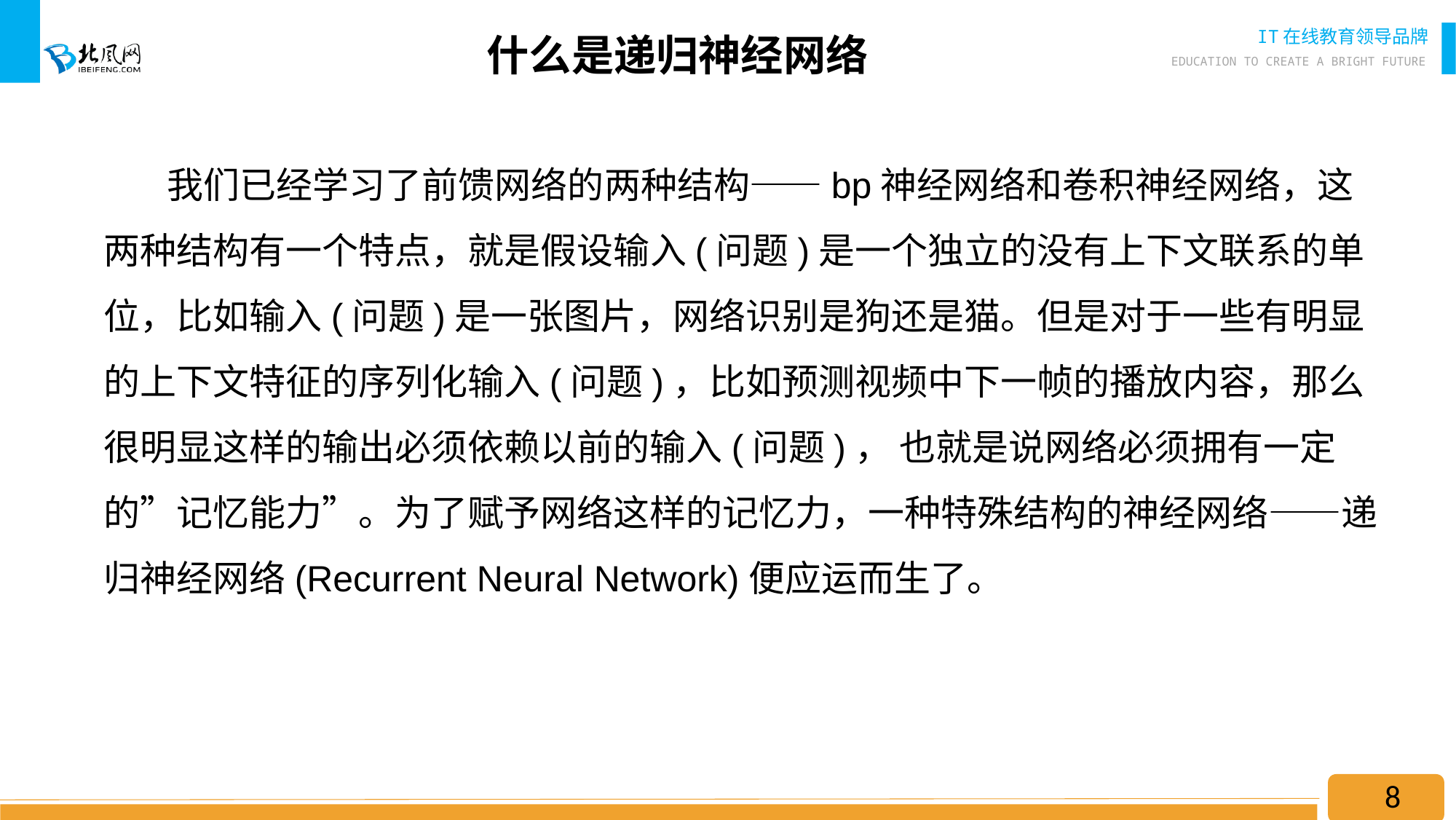

# 什么是递归神经网络
          我们已经学习了前馈网络的两种结构——bp神经网络和卷积神经网络，这两种结构有一个特点，就是假设输入(问题)是一个独立的没有上下文联系的单位，比如输入(问题)是一张图片，网络识别是狗还是猫。但是对于一些有明显的上下文特征的序列化输入(问题)，比如预测视频中下一帧的播放内容，那么很明显这样的输出必须依赖以前的输入(问题)， 也就是说网络必须拥有一定的”记忆能力”。为了赋予网络这样的记忆力，一种特殊结构的神经网络——递归神经网络(Recurrent Neural Network)便应运而生了。